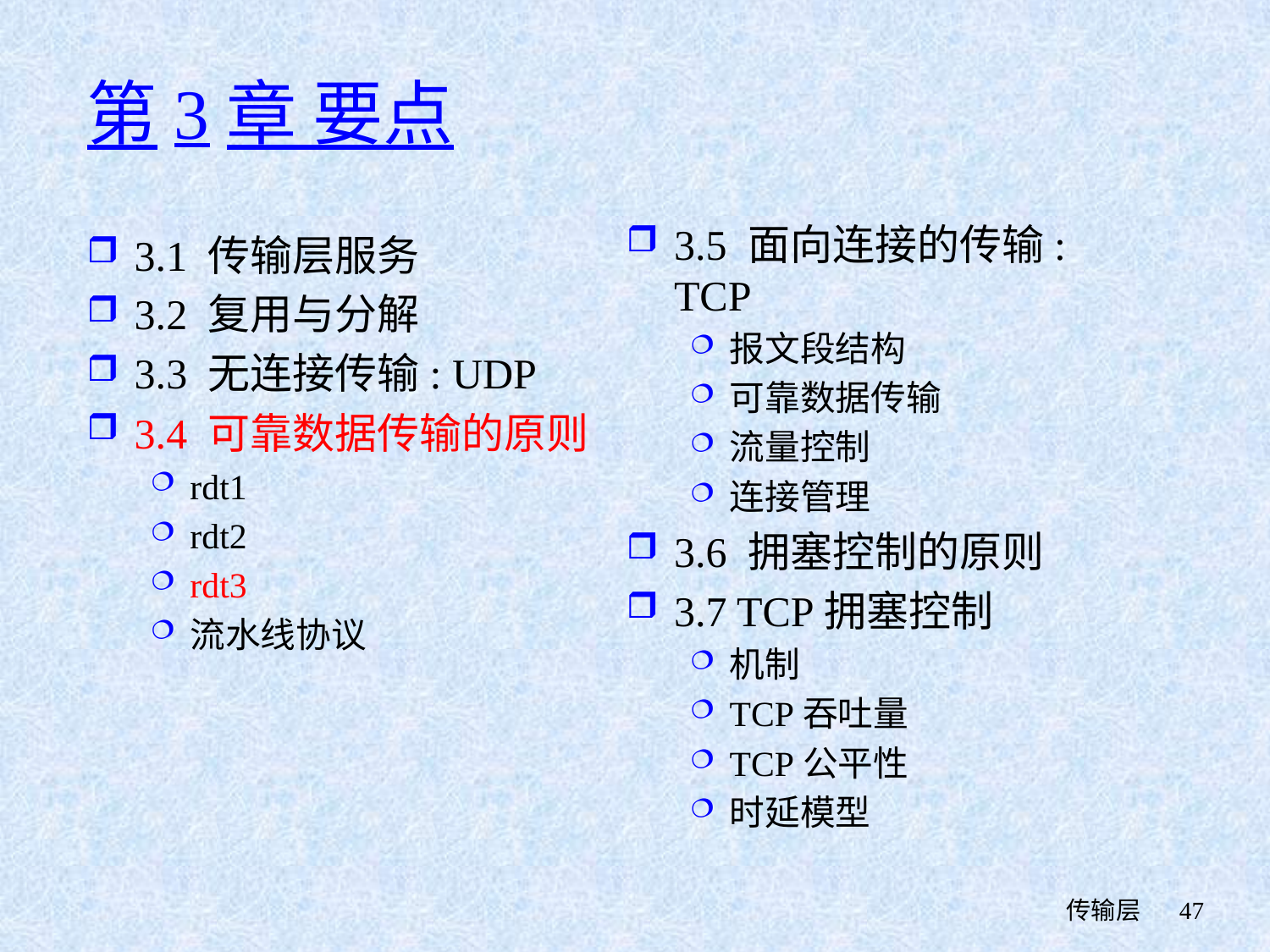

# 第3章 要点
3.5 面向连接的传输: TCP
报文段结构
可靠数据传输
流量控制
连接管理
3.6 拥塞控制的原则
3.7 TCP拥塞控制
机制
TCP吞吐量
TCP公平性
时延模型
3.1 传输层服务
3.2 复用与分解
3.3 无连接传输: UDP
3.4 可靠数据传输的原则
rdt1
rdt2
rdt3
流水线协议
 传输层
47